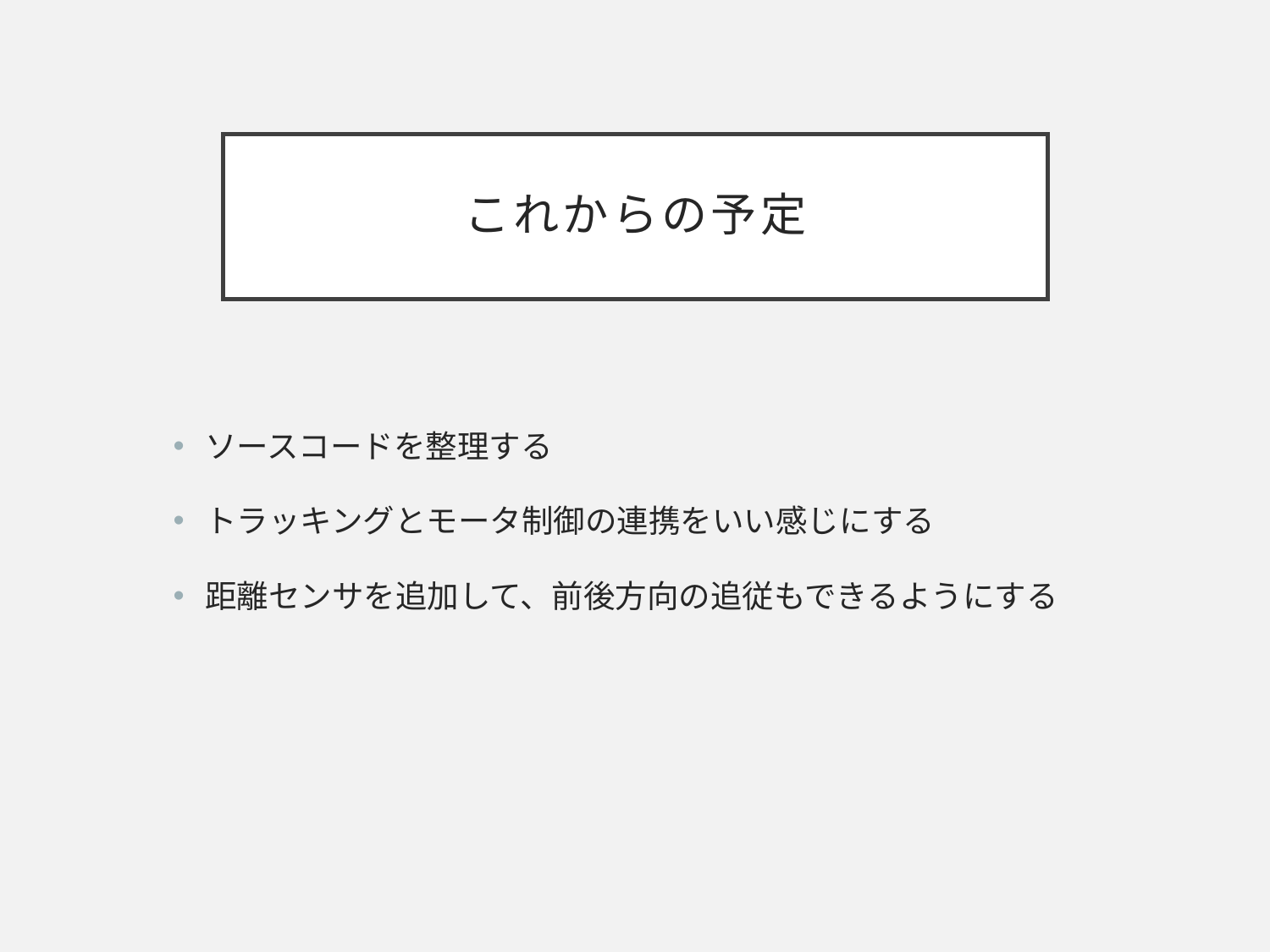

# これからの予定
ソースコードを整理する
トラッキングとモータ制御の連携をいい感じにする
距離センサを追加して、前後方向の追従もできるようにする